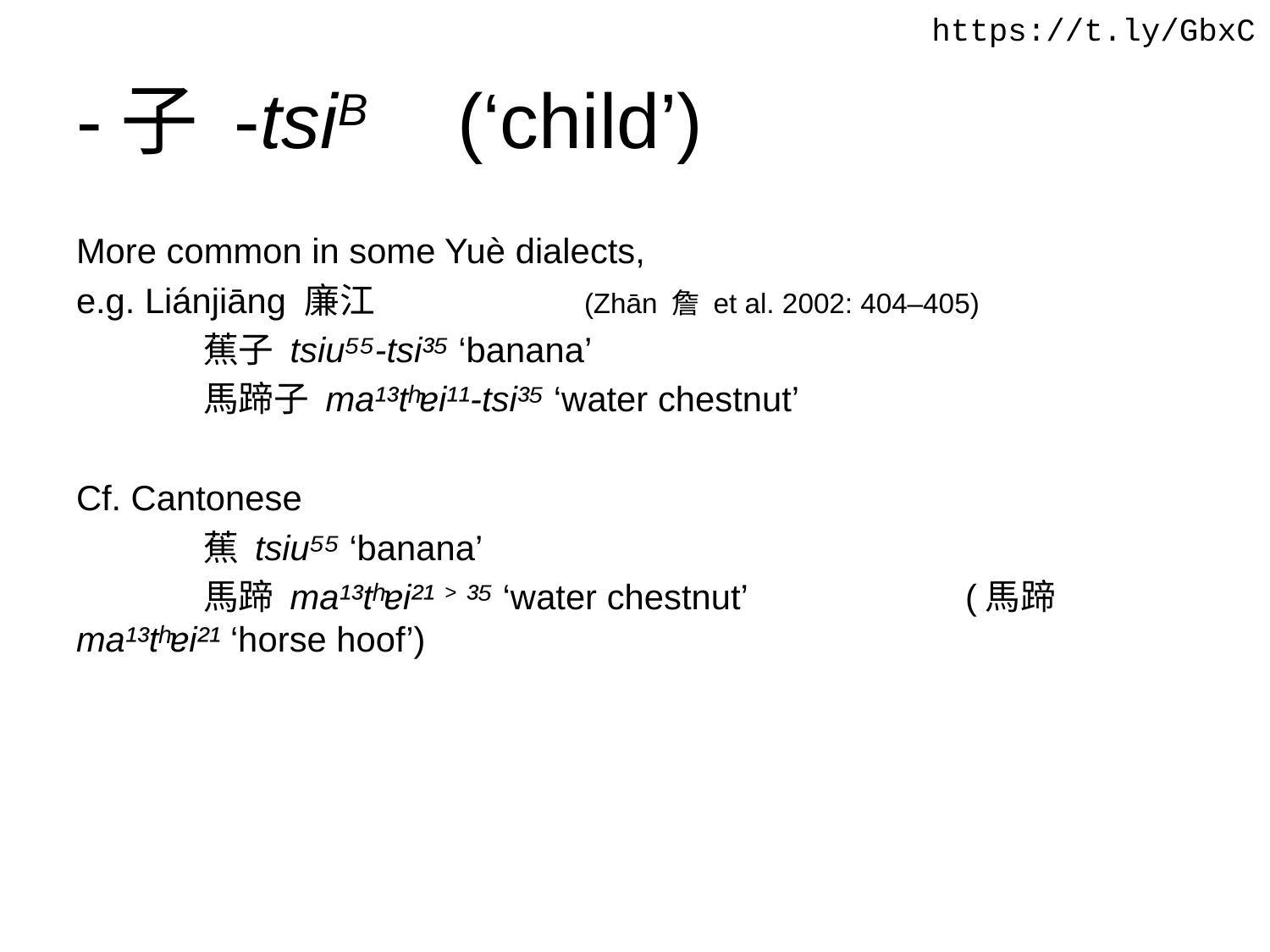

https://t.ly/GbxC
# -子 -tsiB  	(‘child’)
More common in some Yuè dialects,
e.g. Liánjiāng 廉江 		(Zhān 詹 et al. 2002: 404–405)
	蕉子 tsiu⁵⁵-tsi³⁵ ‘banana’
	馬蹄子 ma¹³tʰɐi¹¹-tsi³⁵ ‘water chestnut’

Cf. Cantonese
	蕉 tsiu⁵⁵ ‘banana’
	馬蹄 ma¹³tʰɐi²¹ > ³⁵ ‘water chestnut’ 		(馬蹄 ma¹³tʰɐi²¹ ‘horse hoof’)